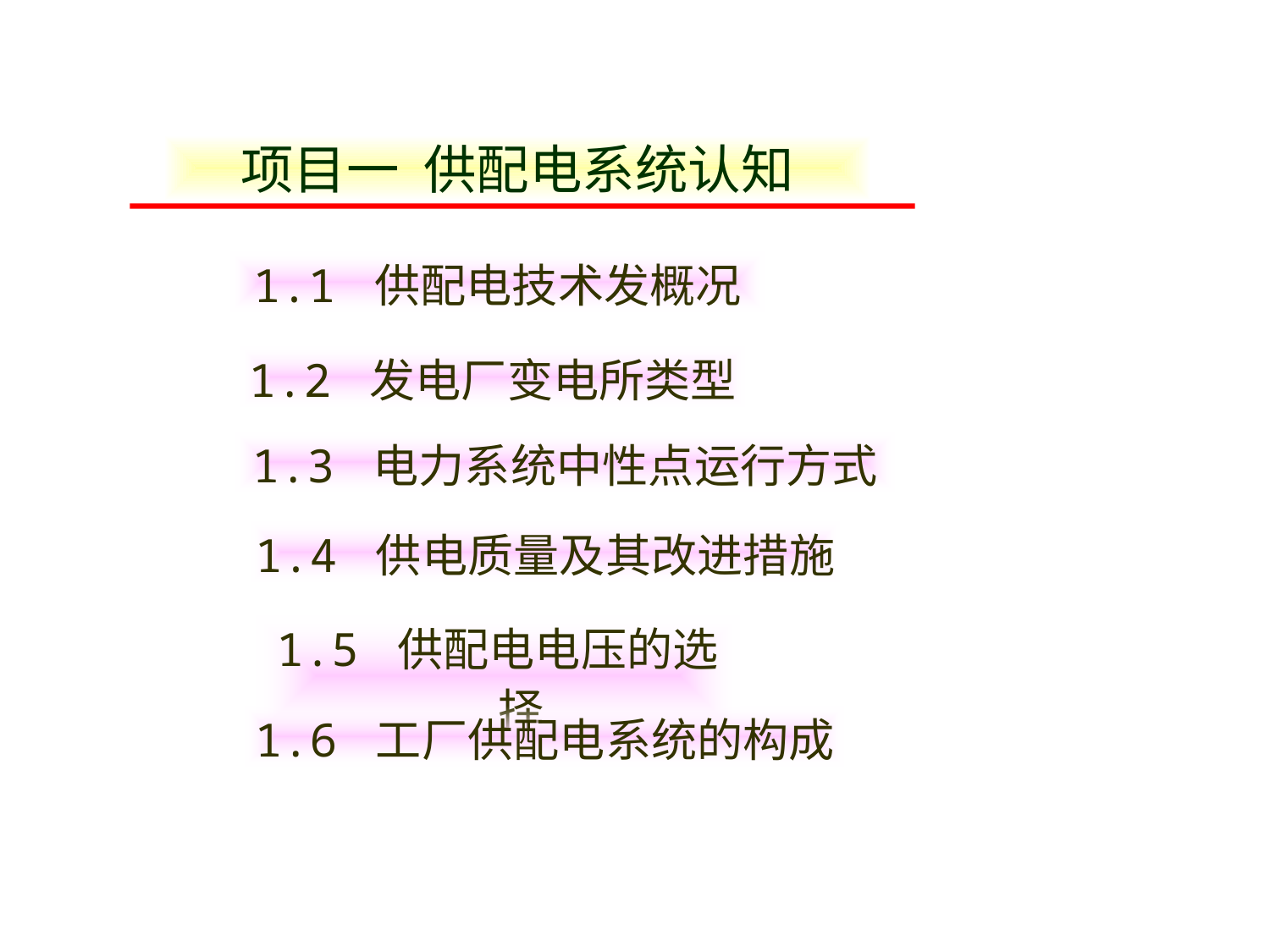

项目一  供配电系统认知

1.1 供配电技术发概况
1.2 发电厂变电所类型
1.3 电力系统中性点运行方式
1.4 供电质量及其改进措施
1.5 供配电电压的选择
1.6 工厂供配电系统的构成